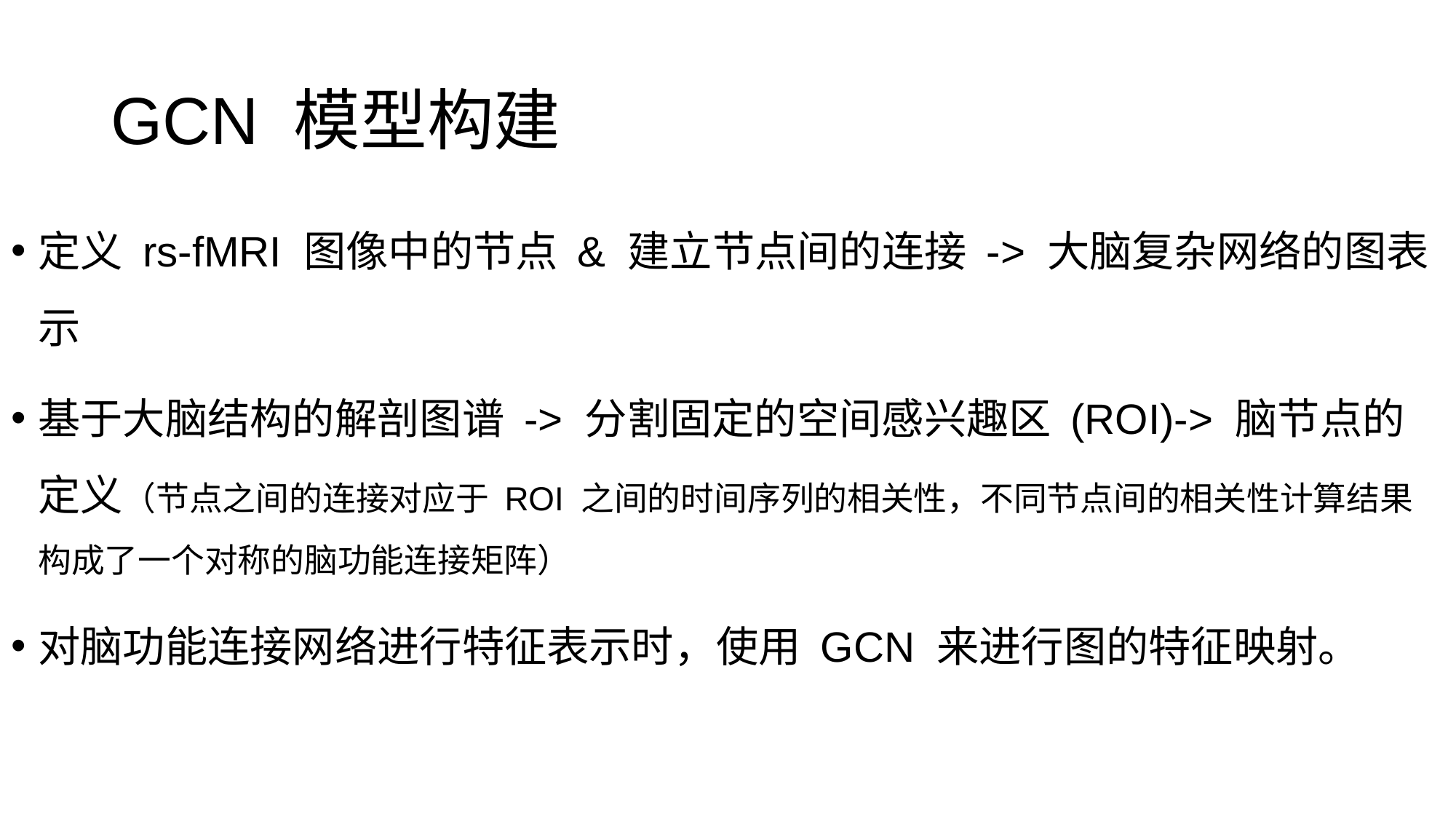

# GCN 模型构建
定义 rs-fMRI 图像中的节点 & 建立节点间的连接 -> 大脑复杂网络的图表示
基于大脑结构的解剖图谱 -> 分割固定的空间感兴趣区 (ROI)-> 脑节点的定义（节点之间的连接对应于 ROI 之间的时间序列的相关性，不同节点间的相关性计算结果构成了一个对称的脑功能连接矩阵）
对脑功能连接网络进行特征表示时，使用 GCN 来进行图的特征映射。